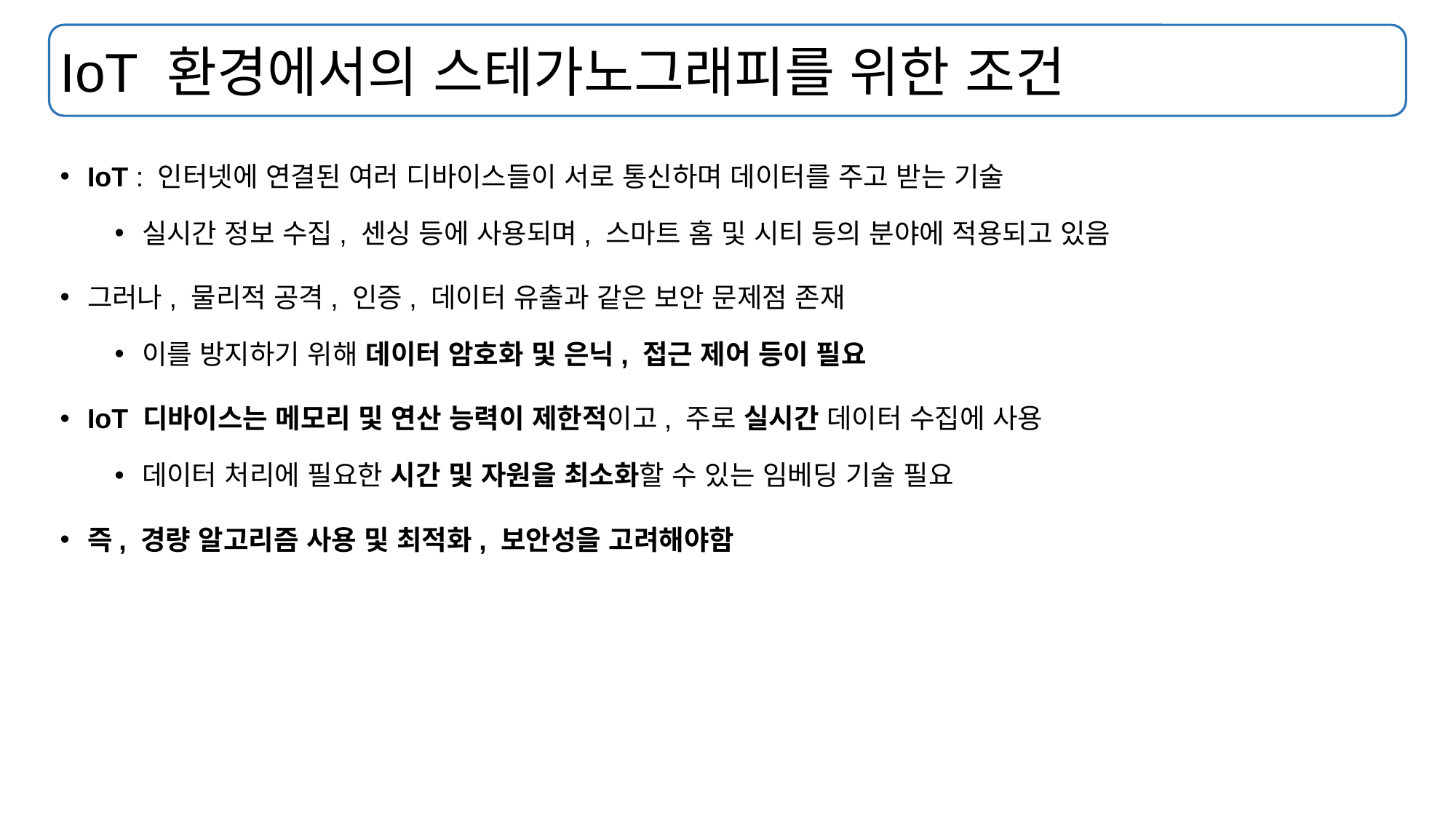

# IoT 환경에서의 스테가노그래피를 위한 조건
IoT : 인터넷에 연결된 여러 디바이스들이 서로 통신하며 데이터를 주고 받는 기술
실시간 정보 수집, 센싱 등에 사용되며, 스마트 홈 및 시티 등의 분야에 적용되고 있음
그러나, 물리적 공격, 인증, 데이터 유출과 같은 보안 문제점 존재
이를 방지하기 위해 데이터 암호화 및 은닉, 접근 제어 등이 필요
IoT 디바이스는 메모리 및 연산 능력이 제한적이고, 주로 실시간 데이터 수집에 사용
데이터 처리에 필요한 시간 및 자원을 최소화할 수 있는 임베딩 기술 필요
즉, 경량 알고리즘 사용 및 최적화, 보안성을 고려해야함